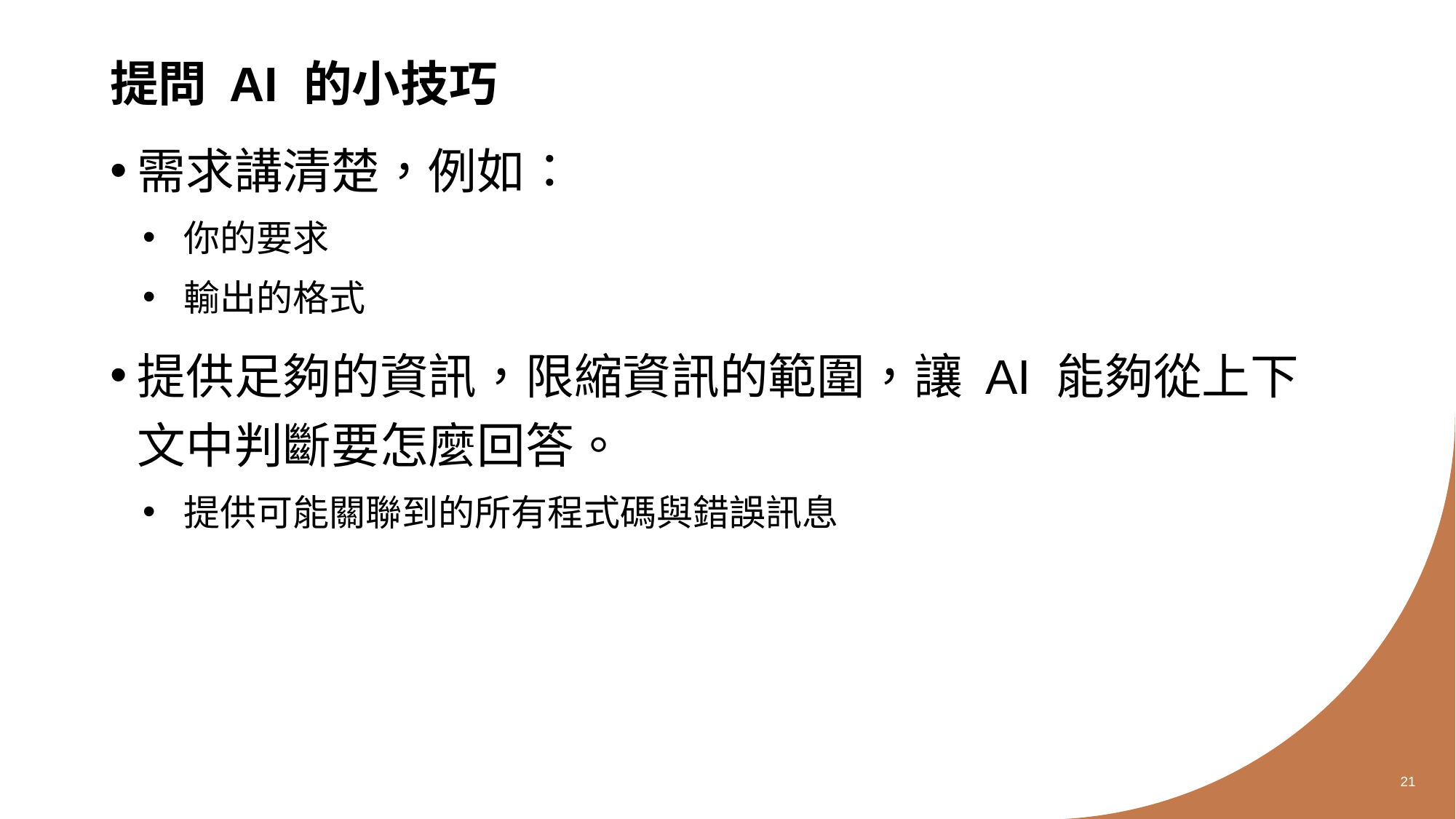

# 提問 AI 的小技巧
需求講清楚，例如：
你的要求
輸出的格式
提供足夠的資訊，限縮資訊的範圍，讓 AI 能夠從上下文中判斷要怎麼回答。
提供可能關聯到的所有程式碼與錯誤訊息

21